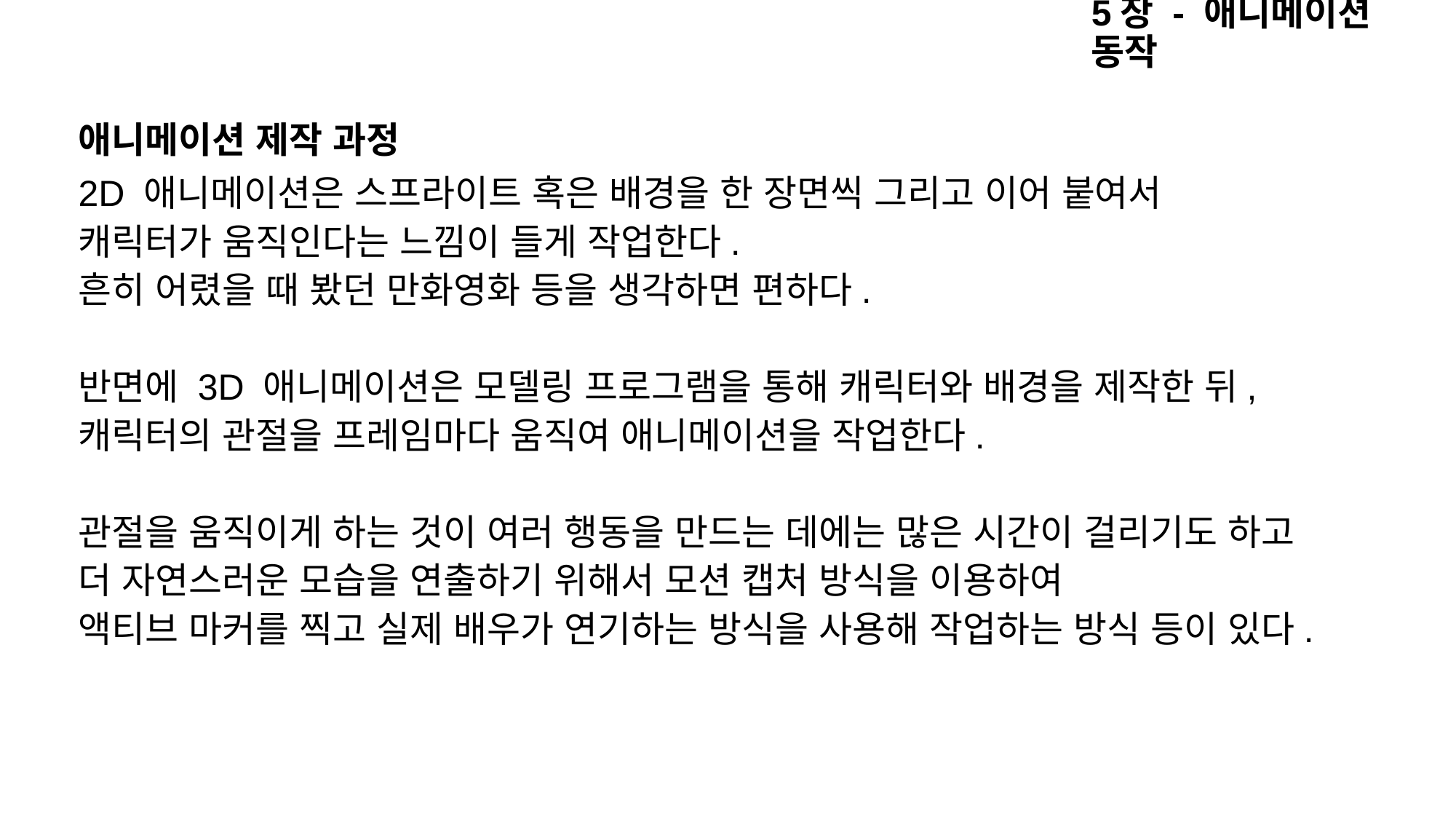

5장 - 애니메이션 동작
애니메이션 제작 과정
2D 애니메이션은 스프라이트 혹은 배경을 한 장면씩 그리고 이어 붙여서
캐릭터가 움직인다는 느낌이 들게 작업한다.
흔히 어렸을 때 봤던 만화영화 등을 생각하면 편하다.

반면에 3D 애니메이션은 모델링 프로그램을 통해 캐릭터와 배경을 제작한 뒤,
캐릭터의 관절을 프레임마다 움직여 애니메이션을 작업한다.

관절을 움직이게 하는 것이 여러 행동을 만드는 데에는 많은 시간이 걸리기도 하고
더 자연스러운 모습을 연출하기 위해서 모션 캡처 방식을 이용하여
액티브 마커를 찍고 실제 배우가 연기하는 방식을 사용해 작업하는 방식 등이 있다.